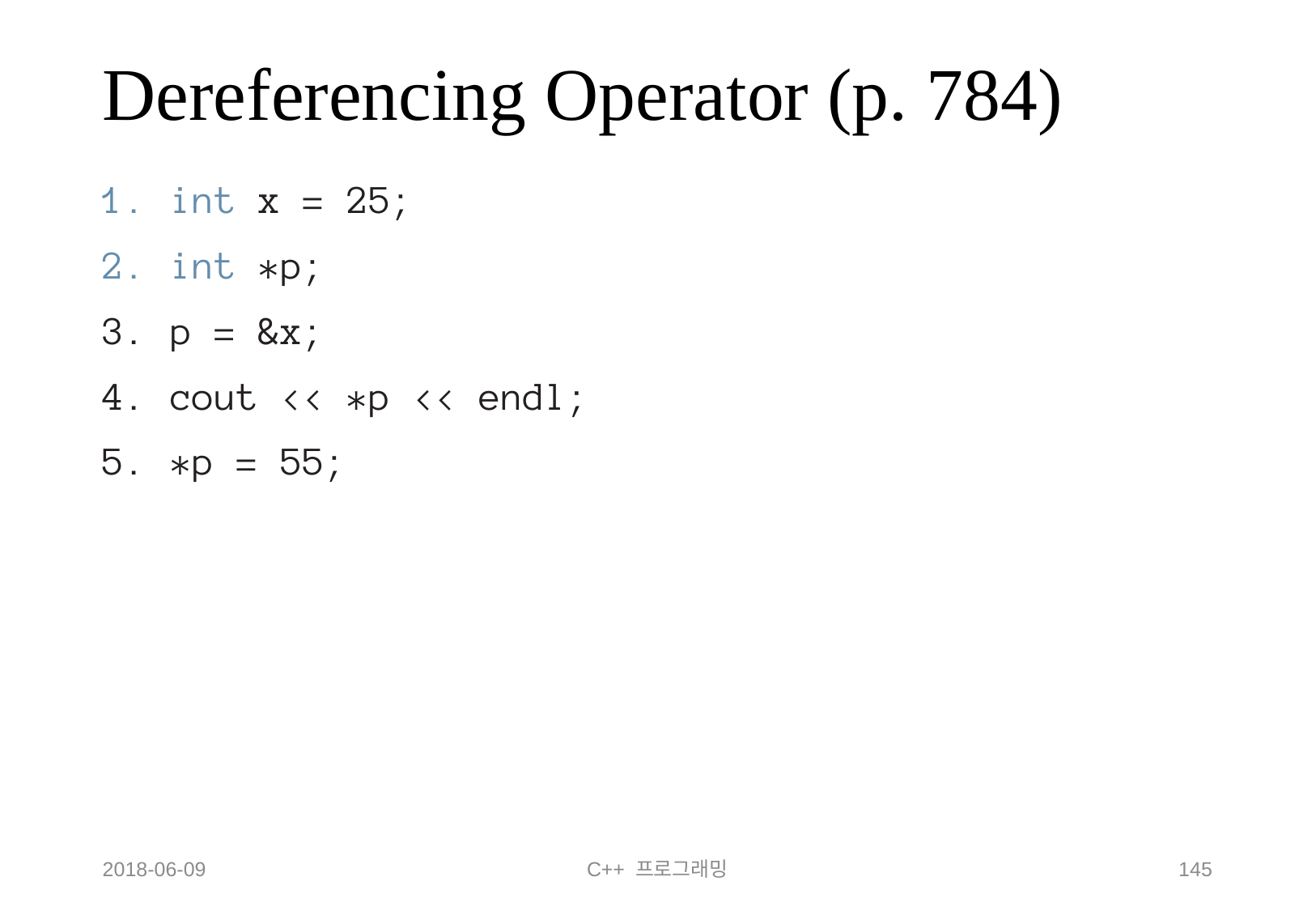

# Dereferencing Operator (p. 784)
int x = 25;
int *p;
p = &x;
cout << *p << endl;
*p = 55;
2018-06-09
C++ 프로그래밍
145